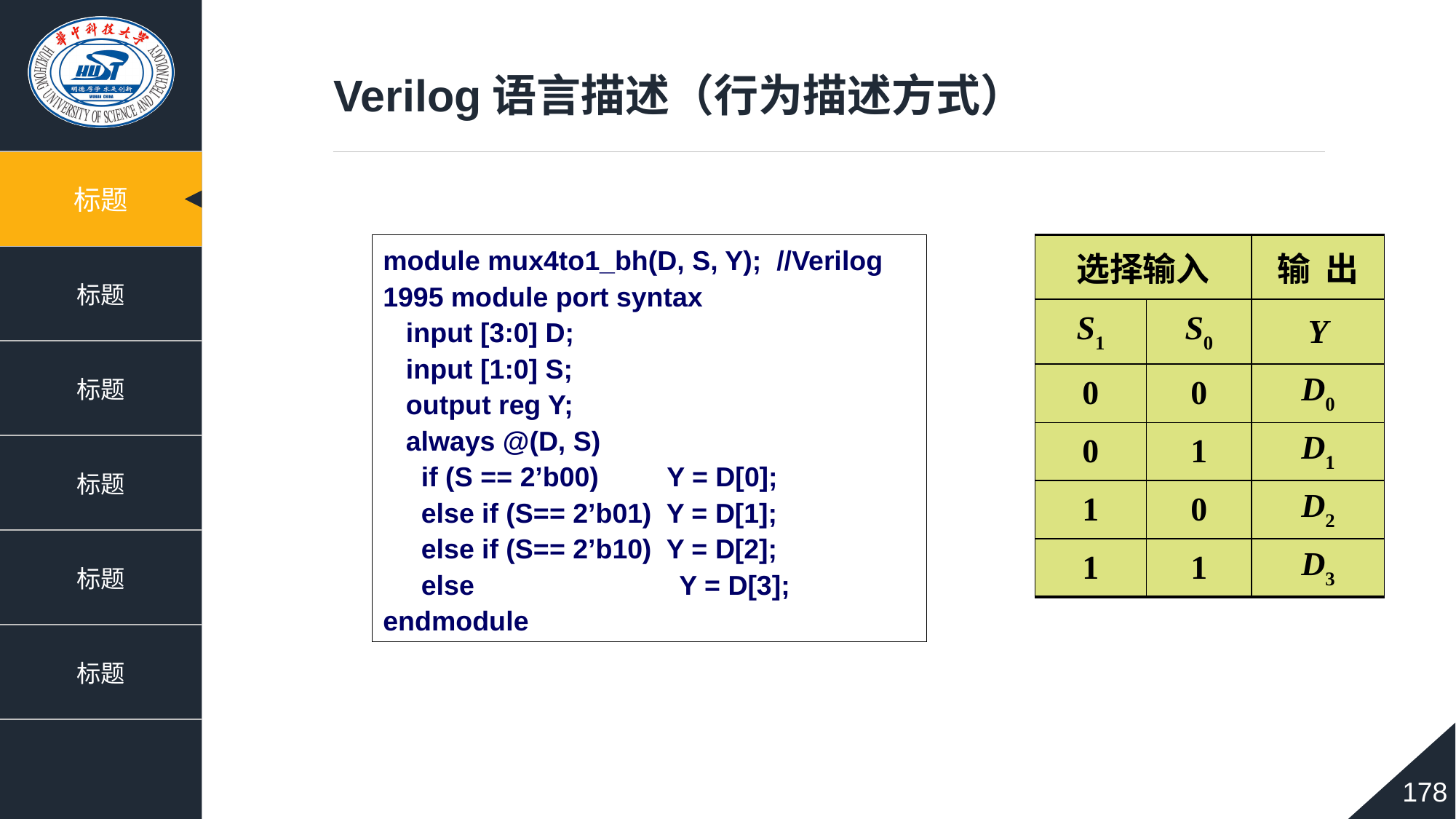

Verilog语言描述（行为描述方式）
module mux4to1_bh(D, S, Y);  //Verilog 1995 module port syntax
   input [3:0] D;
   input [1:0] S;
   output reg Y;
   always @(D, S)
     if (S == 2’b00)         Y = D[0];
     else if (S== 2’b01)  Y = D[1];
     else if (S== 2’b10)  Y = D[2];
     else                           Y = D[3];
endmodule
| 选择输入 |  | 输 出 |
| --- | --- | --- |
| S1 | S0 | Y |
| 0 | 0 | D0 |
| 0 | 1 | D1 |
| 1 | 0 | D2 |
| 1 | 1 | D3 |